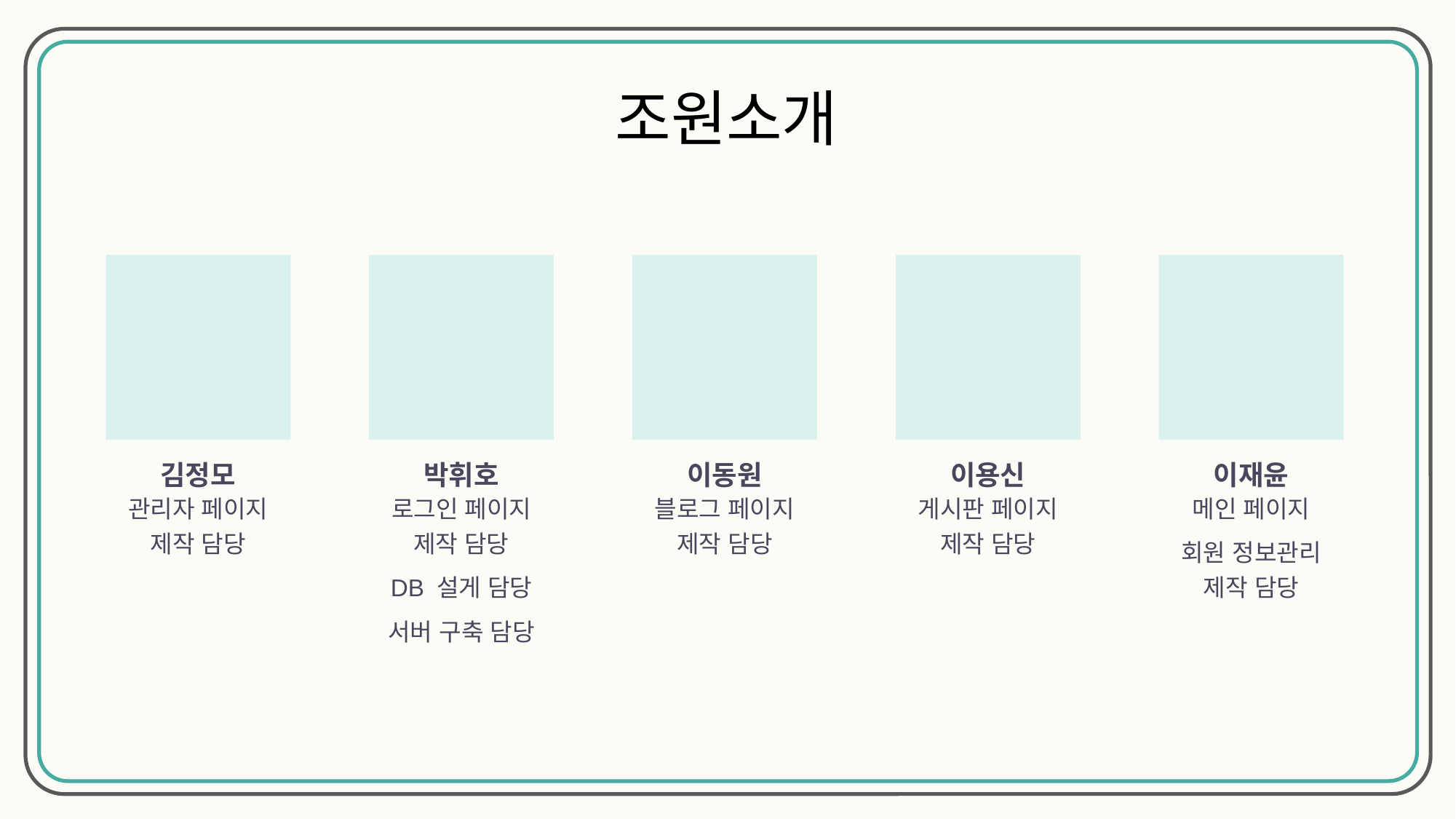

조원소개

이재윤
메인 페이지
회원 정보관리 제작 담당

김정모
관리자 페이지 제작 담당

박휘호
로그인 페이지 제작 담당
DB 설게 담당
서버 구축 담당

이동원
블로그 페이지 제작 담당

이용신
게시판 페이지 제작 담당